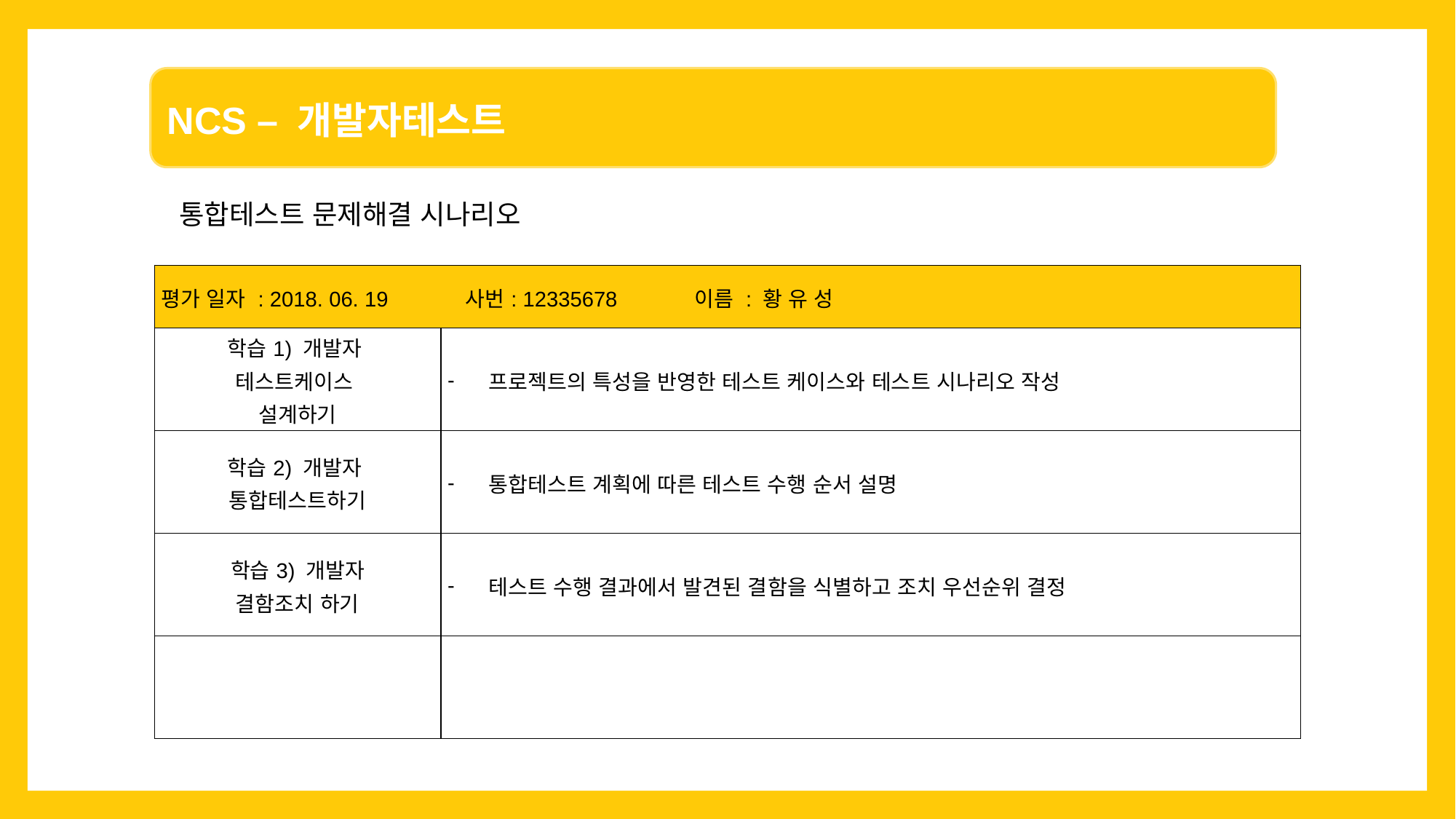

NCS – 개발자테스트
통합테스트 문제해결 시나리오
| 평가 일자 : 2018. 06. 19 사번: 12335678 이름 : 황 유 성 |  |
| --- | --- |
| 학습1) 개발자 테스트케이스 설계하기 | 프로젝트의 특성을 반영한 테스트 케이스와 테스트 시나리오 작성 |
| 학습2) 개발자 통합테스트하기 | 통합테스트 계획에 따른 테스트 수행 순서 설명 |
| 학습3) 개발자 결함조치 하기 | 테스트 수행 결과에서 발견된 결함을 식별하고 조치 우선순위 결정 |
|  |  |